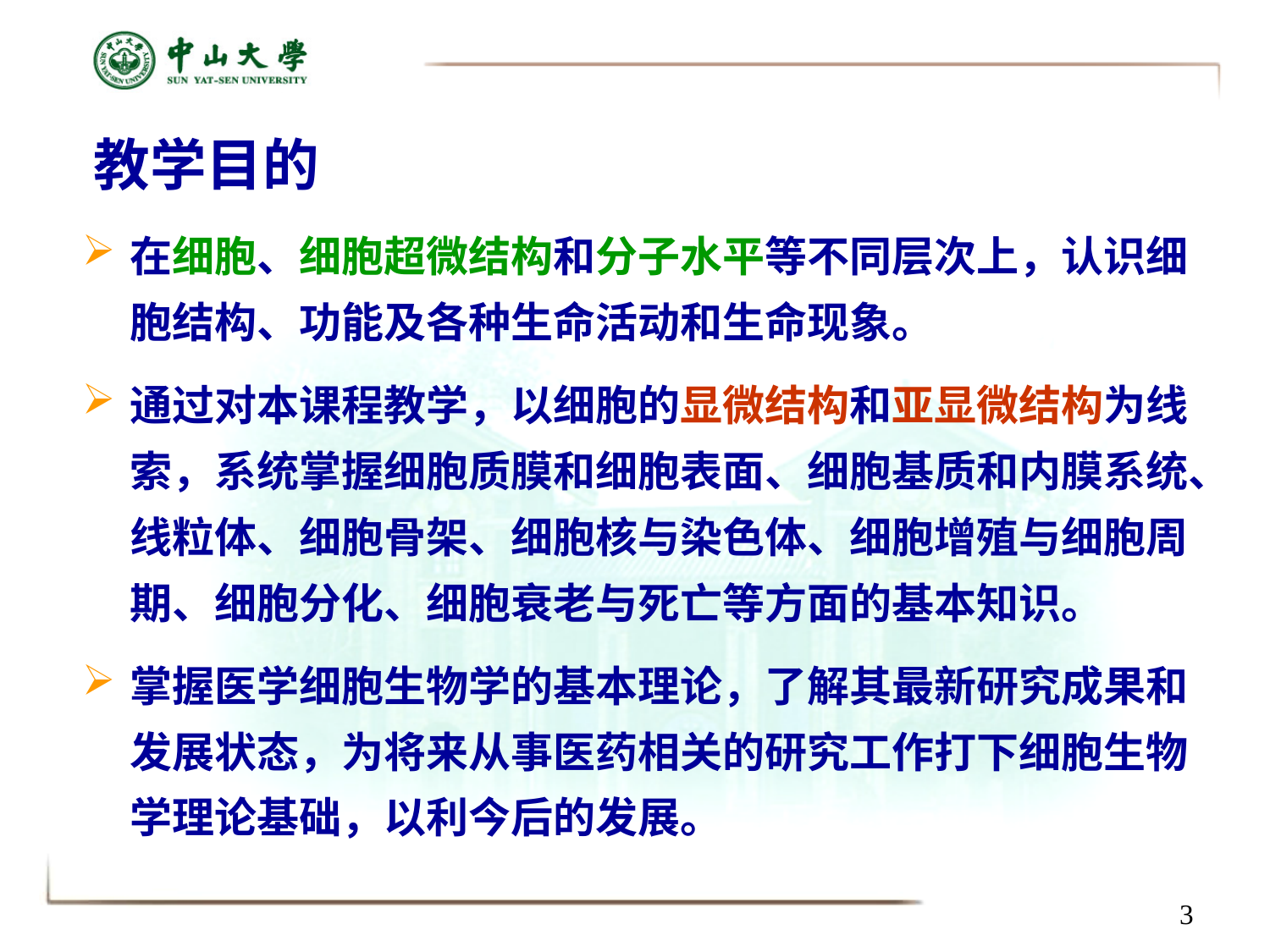

# 教学目的
在细胞、细胞超微结构和分子水平等不同层次上，认识细胞结构、功能及各种生命活动和生命现象。
通过对本课程教学，以细胞的显微结构和亚显微结构为线索，系统掌握细胞质膜和细胞表面、细胞基质和内膜系统、线粒体、细胞骨架、细胞核与染色体、细胞增殖与细胞周期、细胞分化、细胞衰老与死亡等方面的基本知识。
掌握医学细胞生物学的基本理论，了解其最新研究成果和发展状态，为将来从事医药相关的研究工作打下细胞生物学理论基础，以利今后的发展。
3